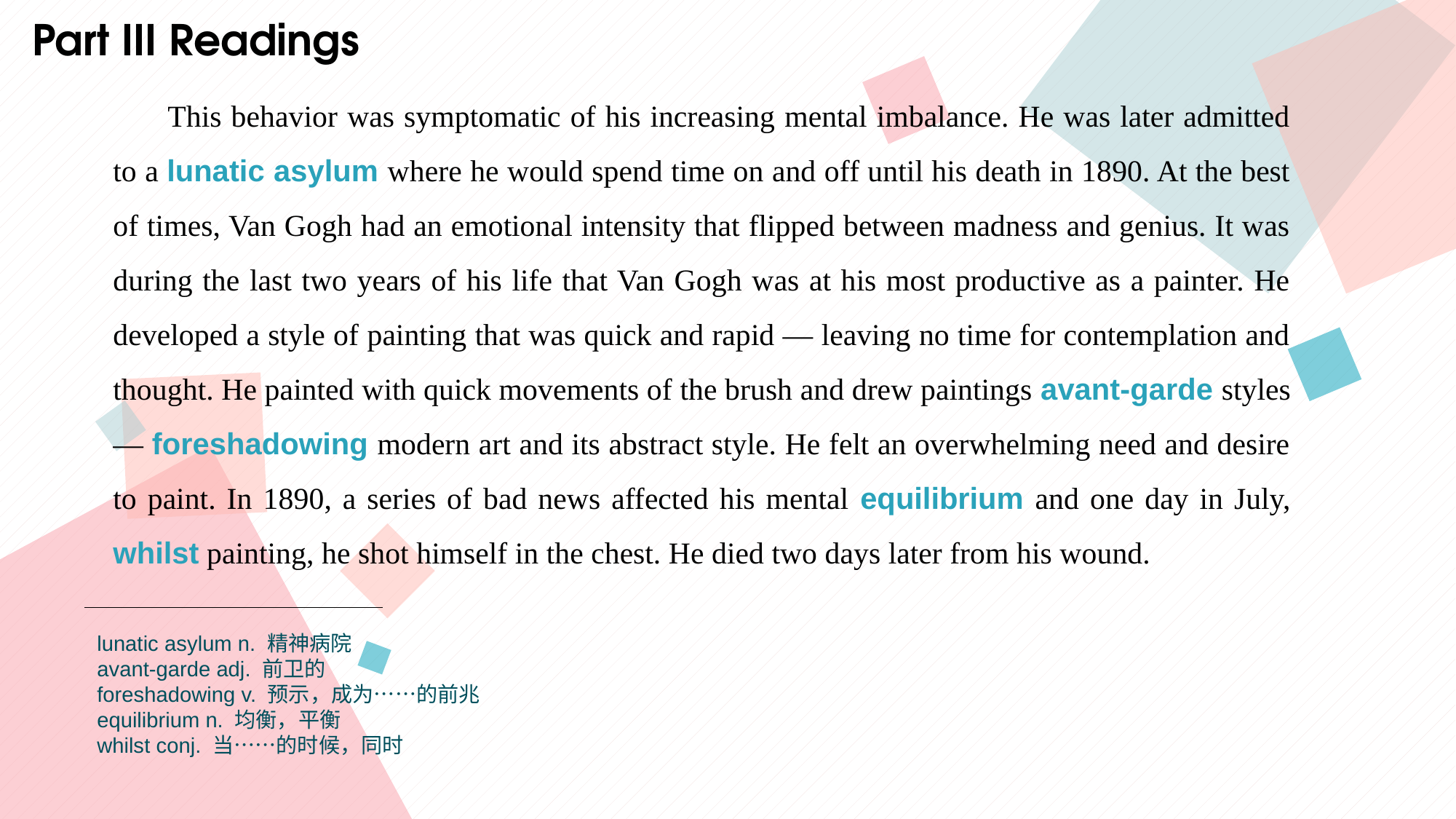

Part III Readings
This behavior was symptomatic of his increasing mental imbalance. He was later admitted to a lunatic asylum where he would spend time on and off until his death in 1890. At the best of times, Van Gogh had an emotional intensity that flipped between madness and genius. It was during the last two years of his life that Van Gogh was at his most productive as a painter. He developed a style of painting that was quick and rapid — leaving no time for contemplation and thought. He painted with quick movements of the brush and drew paintings avant-garde styles — foreshadowing modern art and its abstract style. He felt an overwhelming need and desire to paint. In 1890, a series of bad news affected his mental equilibrium and one day in July, whilst painting, he shot himself in the chest. He died two days later from his wound.
lunatic asylum n. 精神病院
avant-garde adj. 前卫的
foreshadowing v. 预示，成为……的前兆
equilibrium n. 均衡，平衡
whilst conj. 当……的时候，同时